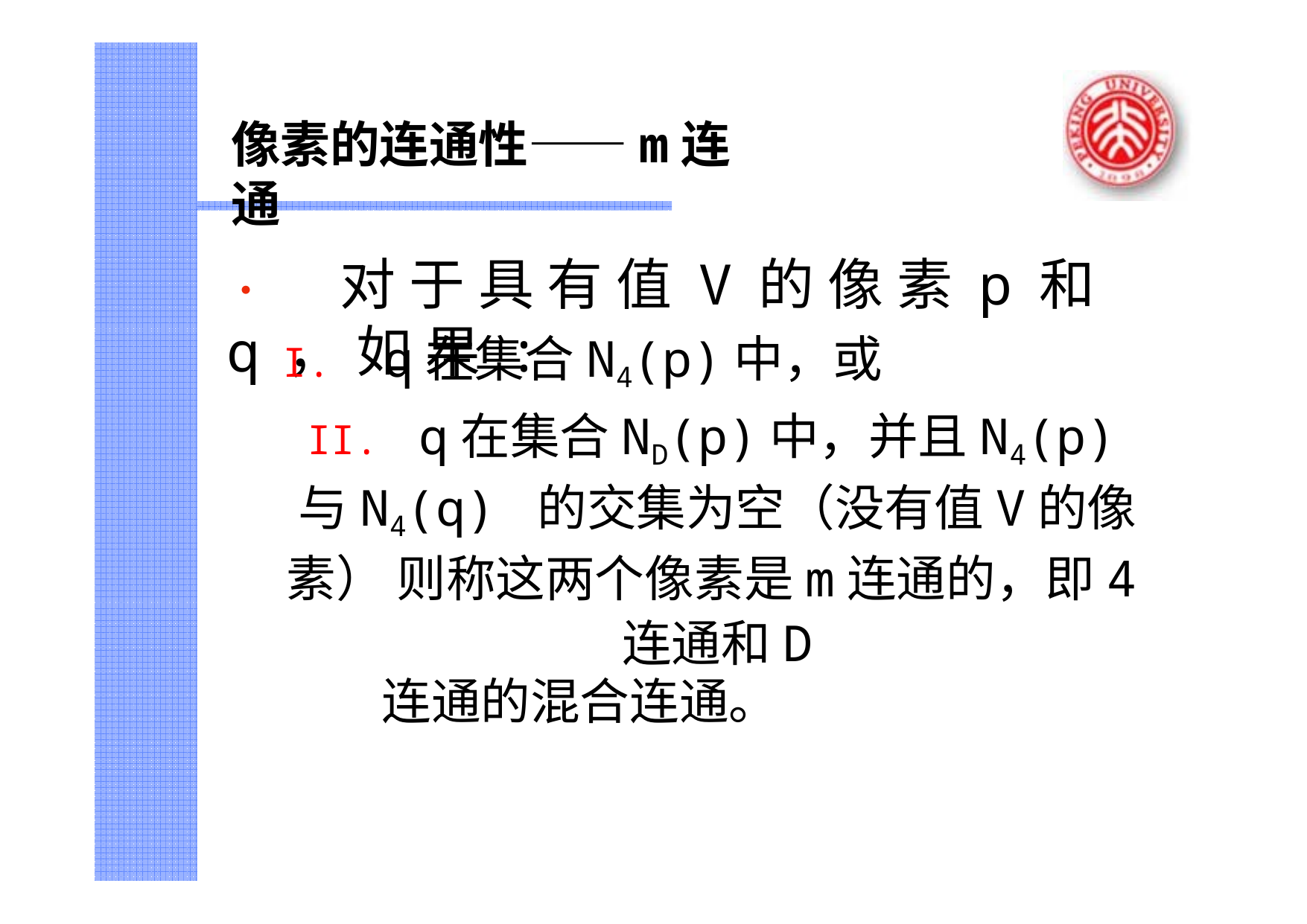

像素的连通性——m连通
# •	对于具有值V的像素p和q，如果:
I.	q在集合N4(p)中，或
II.	q在集合ND(p)中，并且N4(p)与N4(q) 的交集为空（没有值V的像素） 则称这两个像素是m连通的，即4连通和D
连通的混合连通。